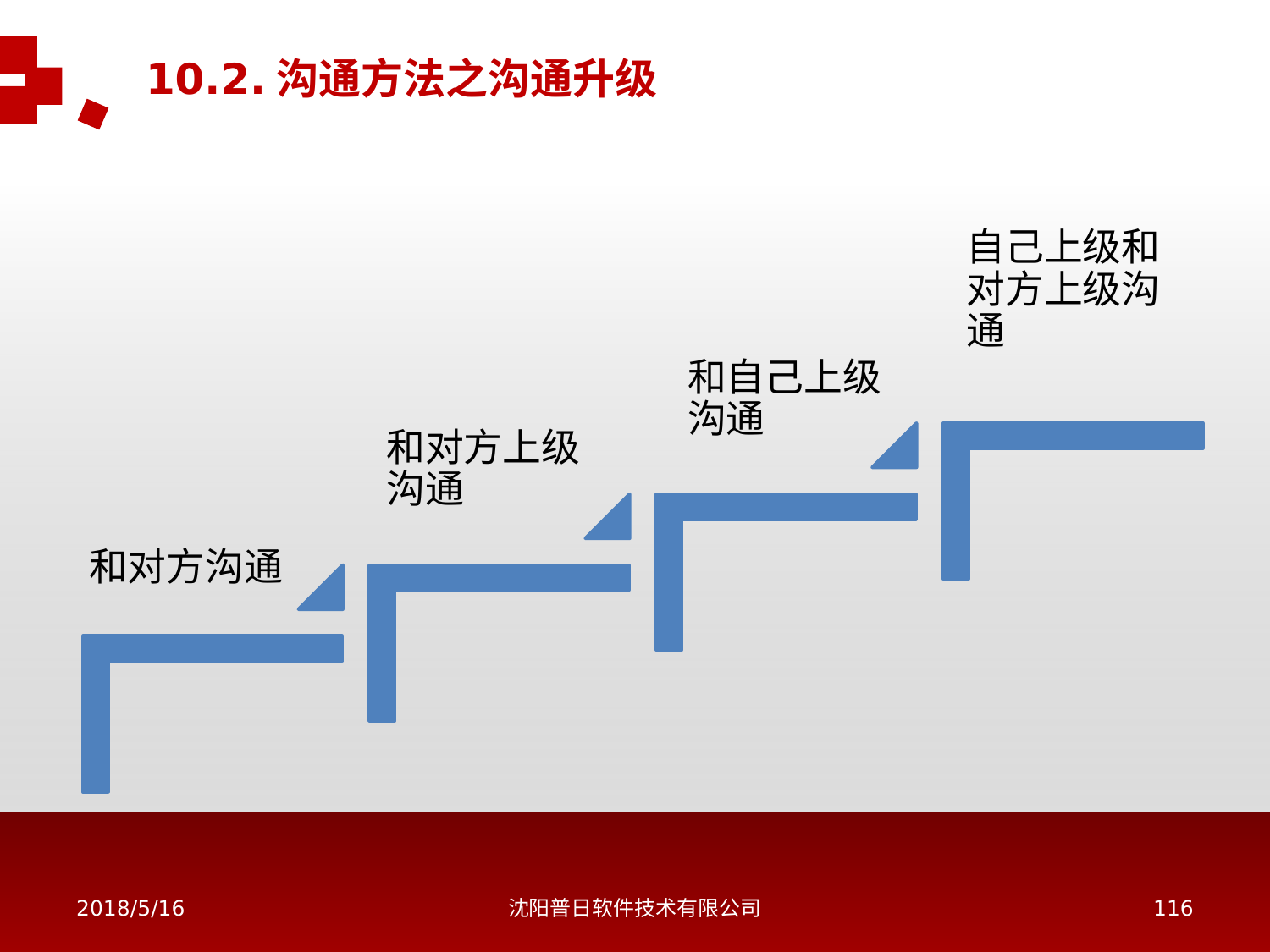

10.2.沟通方法之沟通升级
和对方沟通
和对方上级沟通
和自己上级沟通
自己上级和对方上级沟通
2018/5/16
沈阳普日软件技术有限公司
116